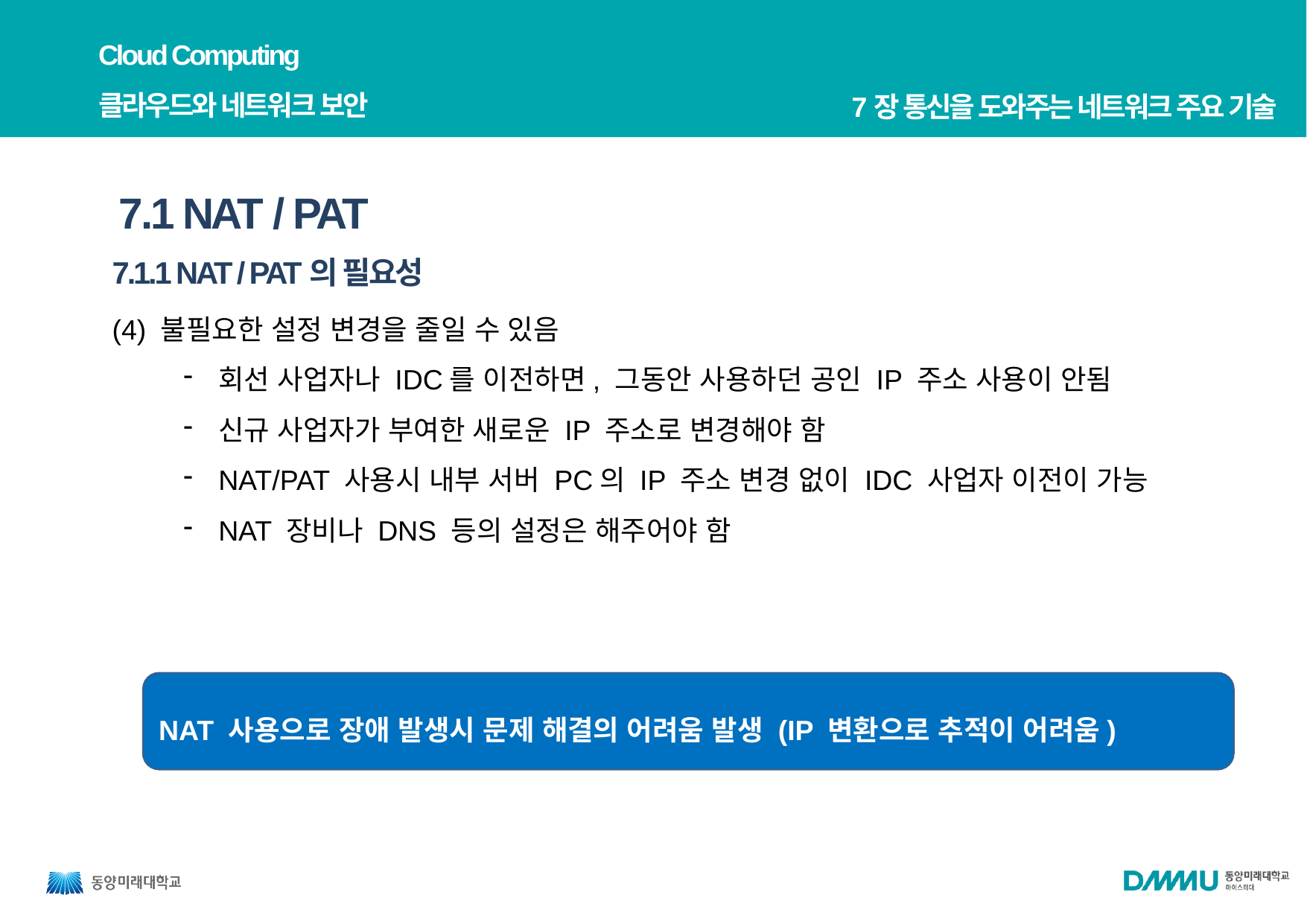

Cloud Computing
클라우드와 네트워크 보안
7장 통신을 도와주는 네트워크 주요 기술
7.1 NAT / PAT
7.1.1 NAT / PAT의 필요성
(4) 불필요한 설정 변경을 줄일 수 있음
회선 사업자나 IDC를 이전하면, 그동안 사용하던 공인 IP 주소 사용이 안됨
신규 사업자가 부여한 새로운 IP 주소로 변경해야 함
NAT/PAT 사용시 내부 서버 PC의 IP 주소 변경 없이 IDC 사업자 이전이 가능
NAT 장비나 DNS 등의 설정은 해주어야 함
NAT 사용으로 장애 발생시 문제 해결의 어려움 발생 (IP 변환으로 추적이 어려움)